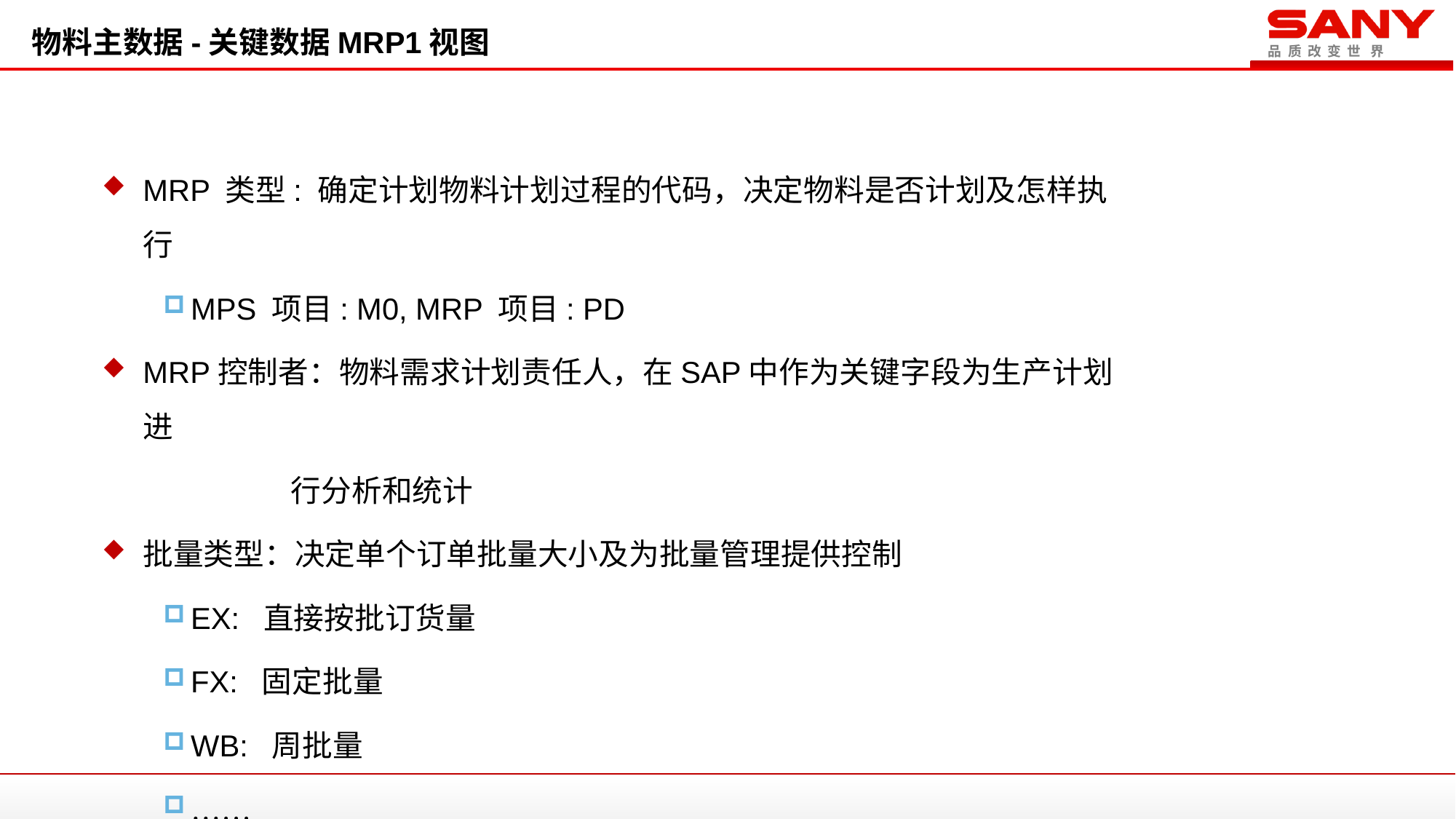

物料主数据-关键数据MRP1视图

MRP 类型: 确定计划物料计划过程的代码，决定物料是否计划及怎样执行
MPS 项目: M0, MRP 项目: PD
MRP控制者：物料需求计划责任人，在SAP中作为关键字段为生产计划进
                           行分析和统计
批量类型：决定单个订单批量大小及为批量管理提供控制
EX:  直接按批订货量
FX:  固定批量
WB:  周批量
……